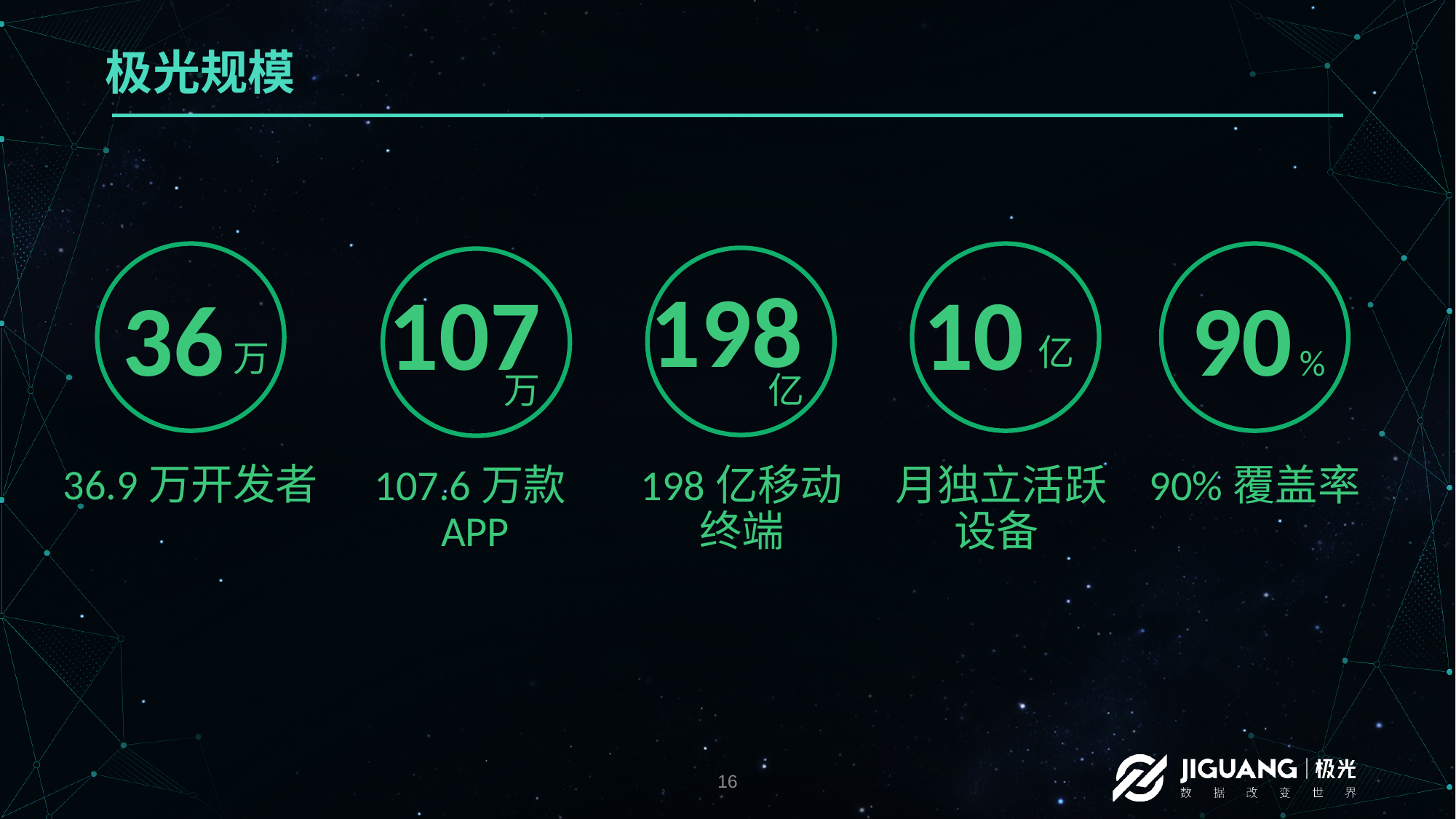

© JIGUANG. Confidential. All Rights Reserved.
16
# 极光规模

198
107
10
36
90
亿
万
%
亿
万
36.9万开发者
107.6万款APP
198亿移动终端
月独立活跃设备
90%覆盖率